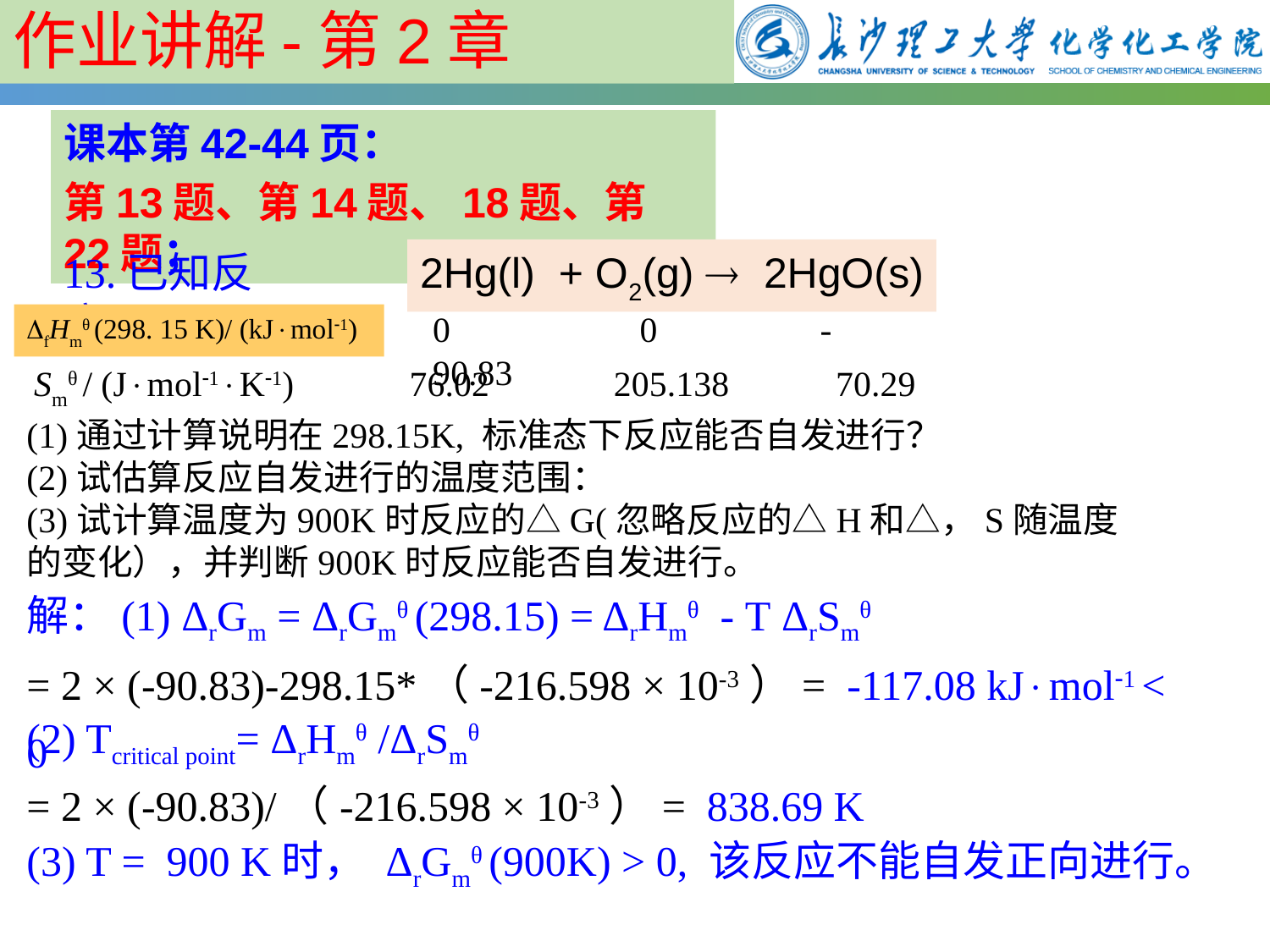

作业讲解-第2章
课本第42-44页：
第13题、第14题、18题、第22题；
13.已知反应
2Hg(l)  + O2(g) →  2HgO(s)
0	         0	               -90.83
ΔfHmθ (298. 15 K)/ (kJ⋅mol−1)
Smθ / (J⋅mol−1⋅K−1)             76.02              205.138            70.29
(1)通过计算说明在298.15K, 标准态下反应能否自发进行？
(2)试估算反应自发进行的温度范围：
(3)试计算温度为900K时反应的△G(忽略反应的△H和△，S随温度
的变化），并判断900K时反应能否自发进行。
解：(1) ΔrGm = ΔrGmθ (298.15) = ΔrHmθ  - T ΔrSmθ
= 2 × (-90.83)-298.15*（-216.598 × 10-3）=  -117.08 kJ⋅mol−1 < 0
(2) Tcritical point= ΔrHmθ /ΔrSmθ
= 2 × (-90.83)/（-216.598 × 10-3）=  838.69 K
(3) T =  900 K时， ΔrGmθ (900K) > 0, 该反应不能自发正向进行。

7